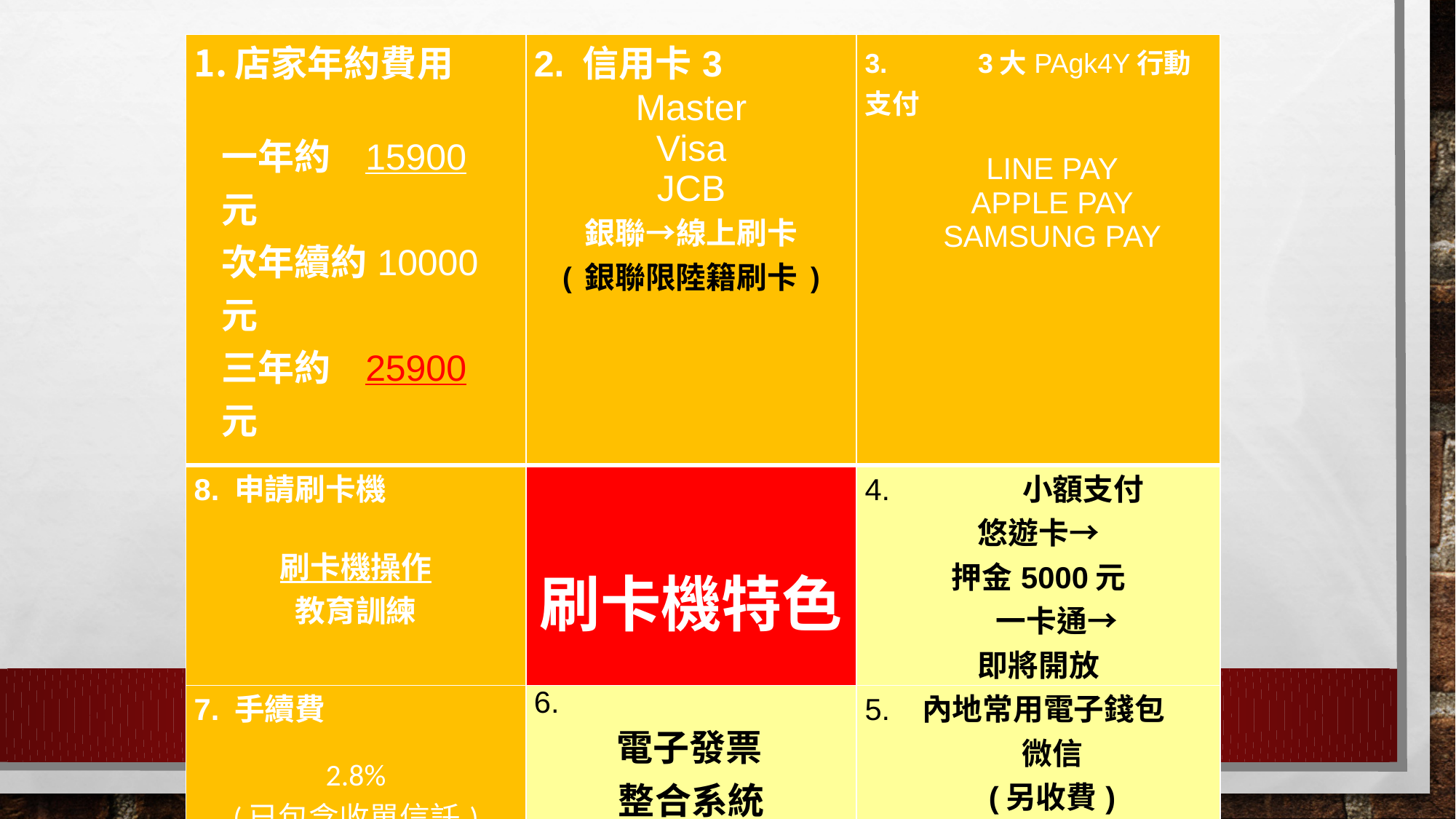

| 店家年約費用 一年約 15900 元 次年續約10000元 三年約 25900 元 | 2. 信用卡3 Master Visa JCB 銀聯→線上刷卡 (銀聯限陸籍刷卡) | 3. 3大PAgk4Y行動支付   LINE PAY APPLE PAY SAMSUNG PAY |
| --- | --- | --- |
| 8. 申請刷卡機   刷卡機操作 教育訓練 | 刷卡機特色 | 4. 小額支付 悠遊卡→ 押金5000元 一卡通→ 即將開放 |
| 7. 手續費   2.8% (已包含收單信託) | 6.   電子發票 整合系統 (設定費一萬) | 5. 內地常用電子錢包 微信 (另收費) 支付寶 (限陸籍) |